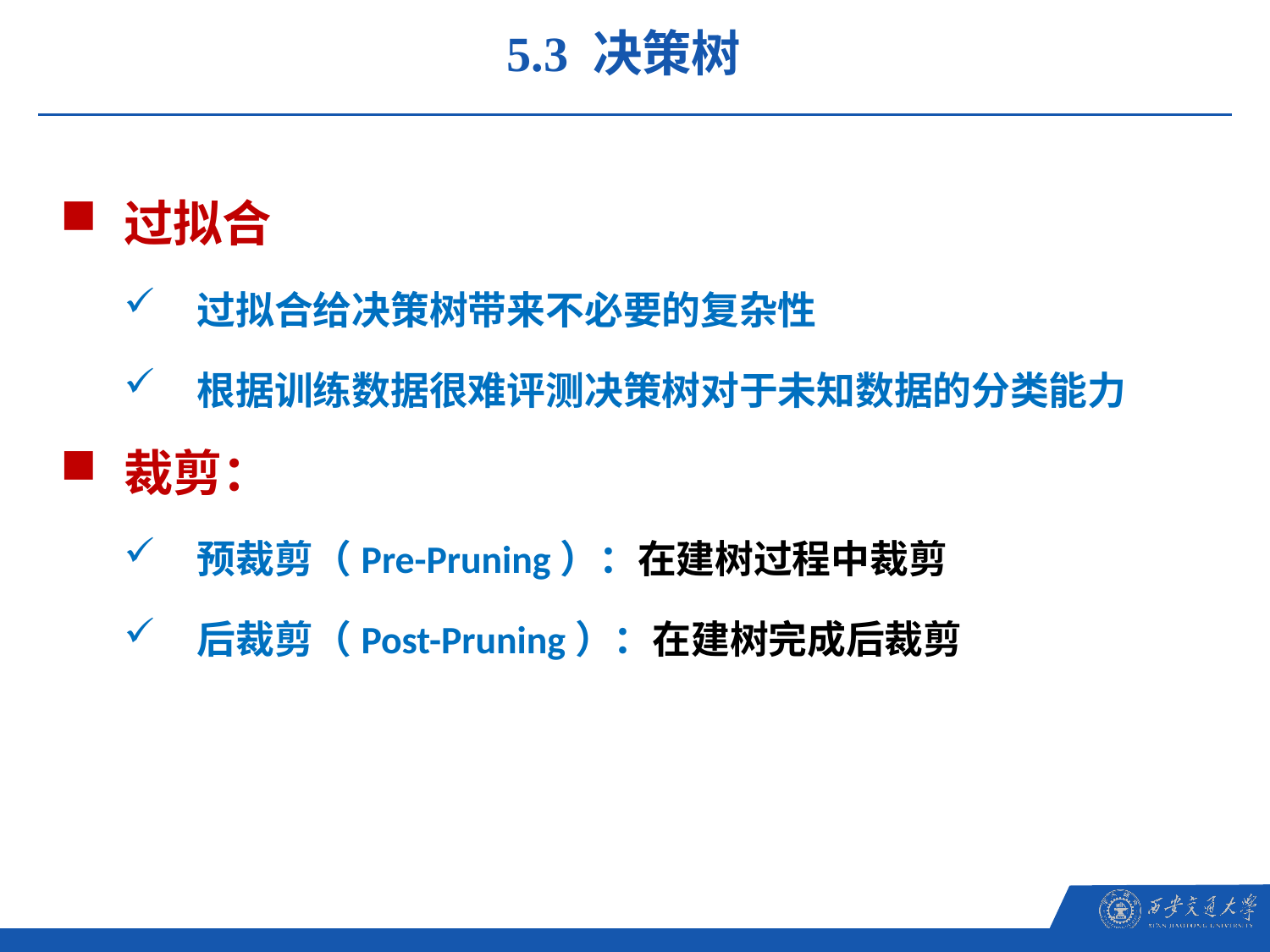

5.3 决策树
过拟合
过拟合给决策树带来不必要的复杂性
根据训练数据很难评测决策树对于未知数据的分类能力
裁剪：
预裁剪（Pre-Pruning）：在建树过程中裁剪
后裁剪（Post-Pruning）：在建树完成后裁剪